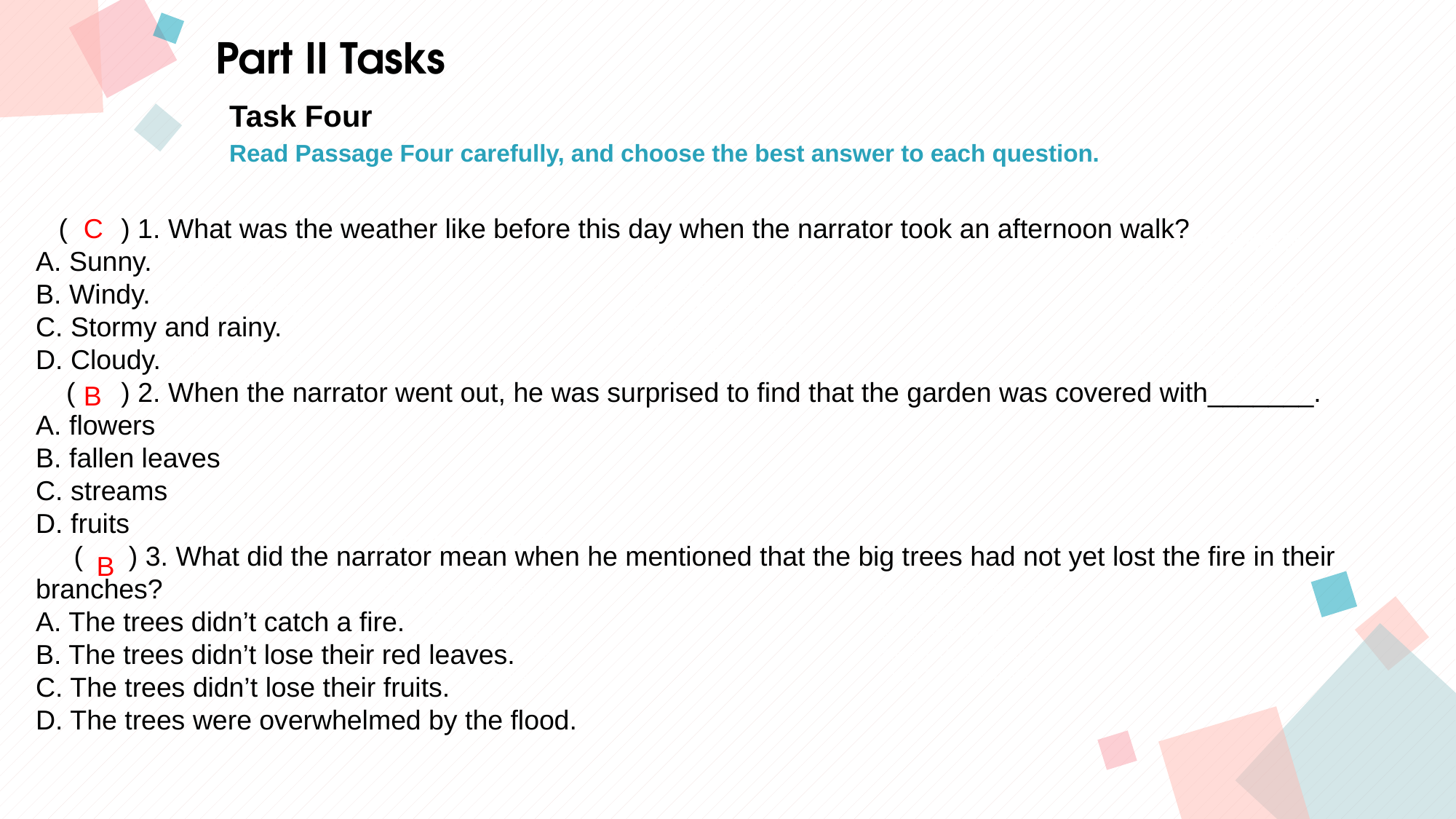

Part II Tasks
Task Four
Read Passage Four carefully, and choose the best answer to each question.
   (       ) 1. What was the weather like before this day when the narrator took an afternoon walk?
A. Sunny.
B. Windy.
C. Stormy and rainy.
D. Cloudy.
    (      ) 2. When the narrator went out, he was surprised to find that the garden was covered with_______.
A. flowers
B. fallen leaves
C. streams
D. fruits
     (      ) 3. What did the narrator mean when he mentioned that the big trees had not yet lost the fire in their branches?
A. The trees didn’t catch a fire.
B. The trees didn’t lose their red leaves.
C. The trees didn’t lose their fruits.
D. The trees were overwhelmed by the flood.
C
点击此处添加标题
点击此处添加标题
标题数字等都可以通过点击和重新输入进行更改，顶部“开始”面板中可以对字体、字号、颜色等进行修改。建议正文8-14号字，1.3倍字间距。
标题数字等都可以通过点击和重新输入进行更改，顶部“开始”面板中可以对字体、字号、颜色等进行修改。建议正文8-14号字，1.3倍字间距。
标题数字等都可以通过点击和重新输入进行更改，顶部“开始”面板中可以对字体、字号、颜色等进行修改。建议正文8-14号字，1.3倍字间距。
B
点击此处添加标题
B
标题数字等都可以通过点击和重新输入进行更改，顶部“开始”面板中可以对字体、字号、颜色等进行修改。建议正文8-14号字，1.3倍字间距。
标题数字等都可以通过点击和重新输入进行更改，顶部“开始”面板中可以对字体、字号、颜色等进行修改。建议正文8-14号字，1.3倍字间距。